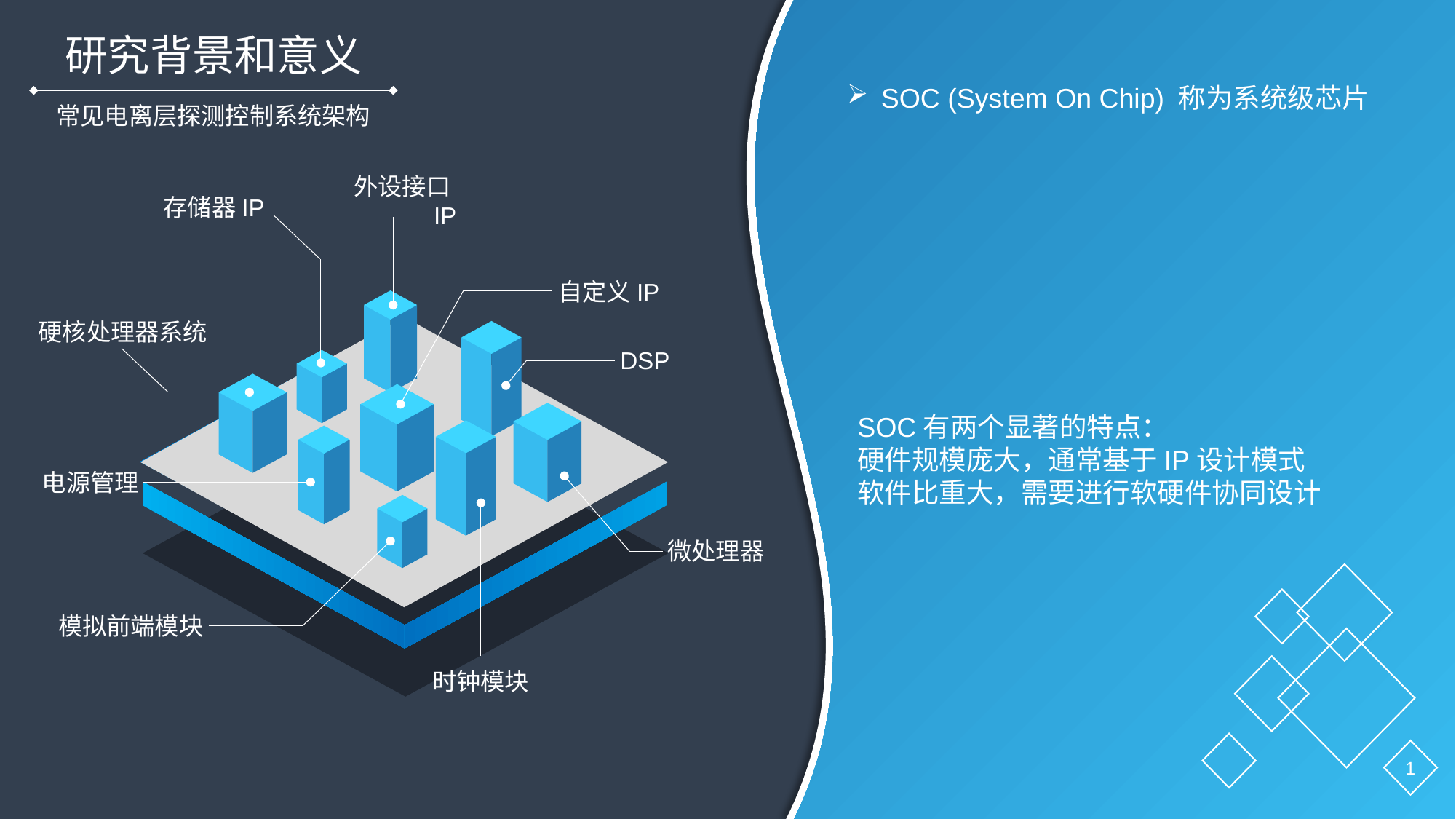

研究背景和意义
常见电离层探测控制系统架构
SOC (System On Chip) 称为系统级芯片
外设接口IP
存储器IP
自定义IP

硬核处理器系统

Cyclone V ®  SOC FPGA

DSP

SOC有两个显著的特点：
硬件规模庞大，通常基于IP设计模式
软件比重大，需要进行软硬件协同设计

电源管理

微处理器

模拟前端模块

时钟模块

1